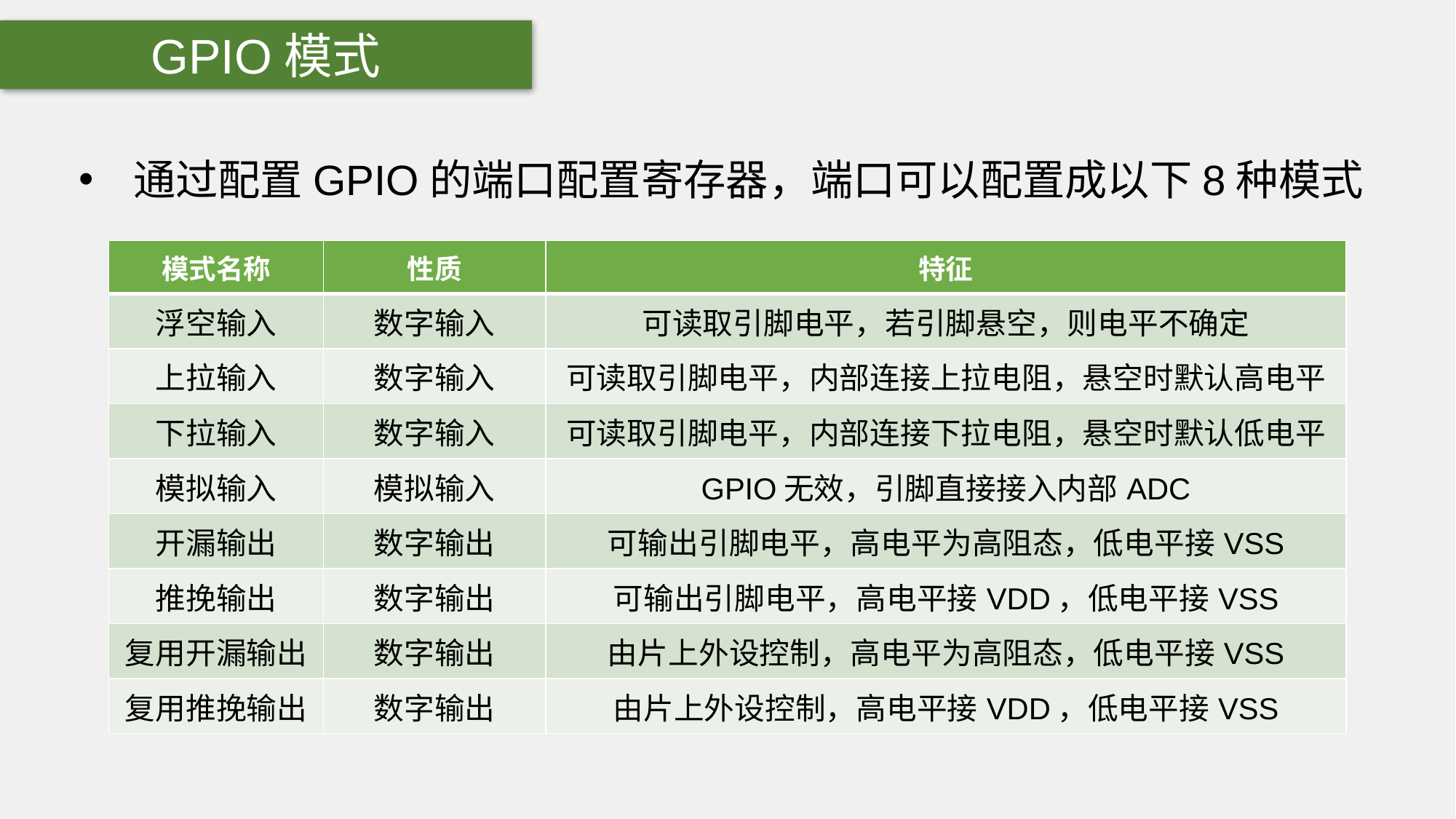

GPIO模式
通过配置GPIO的端口配置寄存器，端口可以配置成以下8种模式
| 模式名称 | 性质 | 特征 |
| --- | --- | --- |
| 浮空输入 | 数字输入 | 可读取引脚电平，若引脚悬空，则电平不确定 |
| 上拉输入 | 数字输入 | 可读取引脚电平，内部连接上拉电阻，悬空时默认高电平 |
| 下拉输入 | 数字输入 | 可读取引脚电平，内部连接下拉电阻，悬空时默认低电平 |
| 模拟输入 | 模拟输入 | GPIO无效，引脚直接接入内部ADC |
| 开漏输出 | 数字输出 | 可输出引脚电平，高电平为高阻态，低电平接VSS |
| 推挽输出 | 数字输出 | 可输出引脚电平，高电平接VDD，低电平接VSS |
| 复用开漏输出 | 数字输出 | 由片上外设控制，高电平为高阻态，低电平接VSS |
| 复用推挽输出 | 数字输出 | 由片上外设控制，高电平接VDD，低电平接VSS |